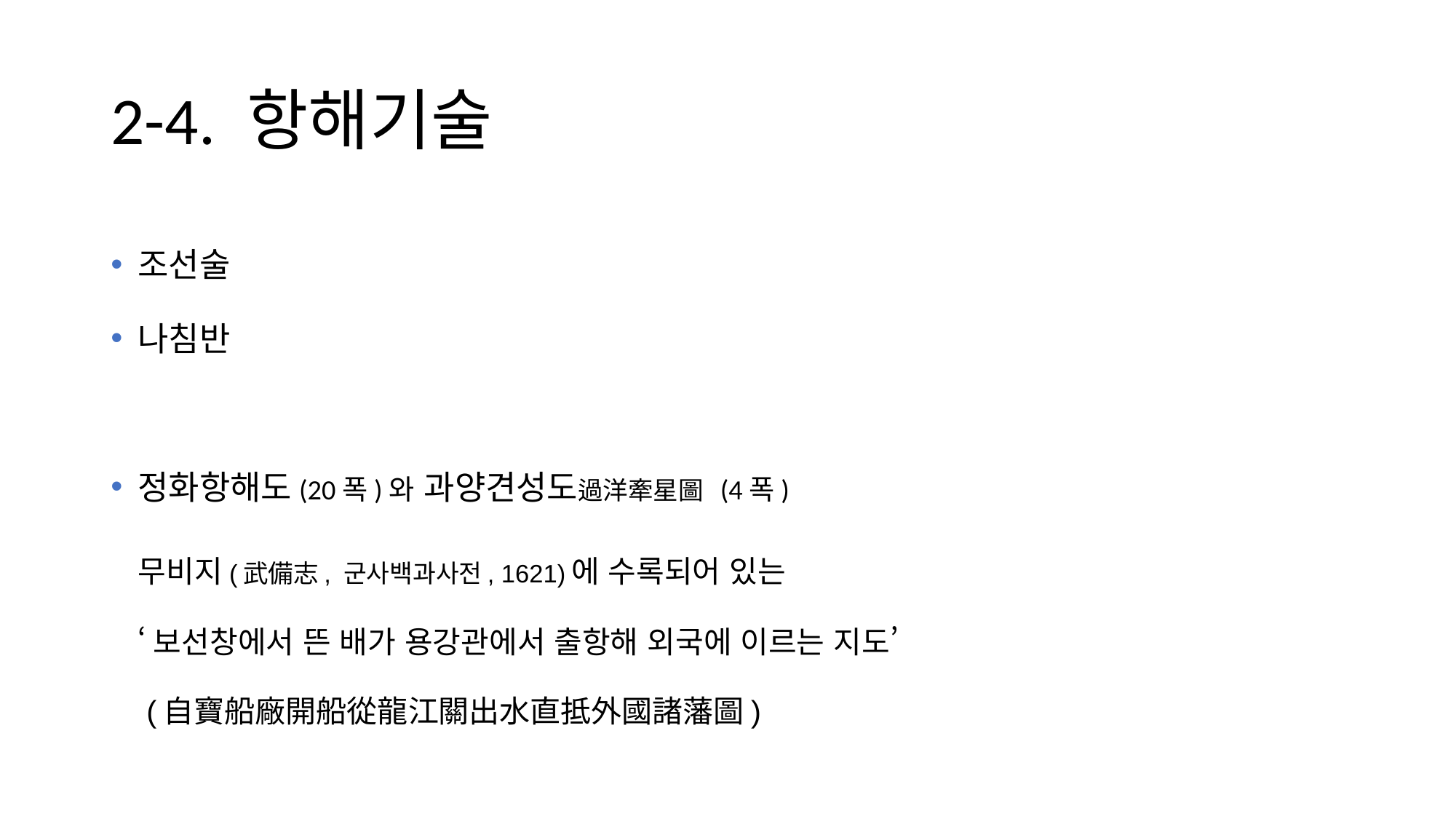

# 2-4. 항해기술
조선술
나침반

정화항해도(20폭)와 과양견성도過洋牽星圖 (4폭)
		무비지(武備志, 군사백과사전, 1621)에 수록되어 있는
		‘보선창에서 뜬 배가 용강관에서 출항해 외국에 이르는 지도’
		 (自寶船廠開船從龍江關出水直抵外國諸藩圖)